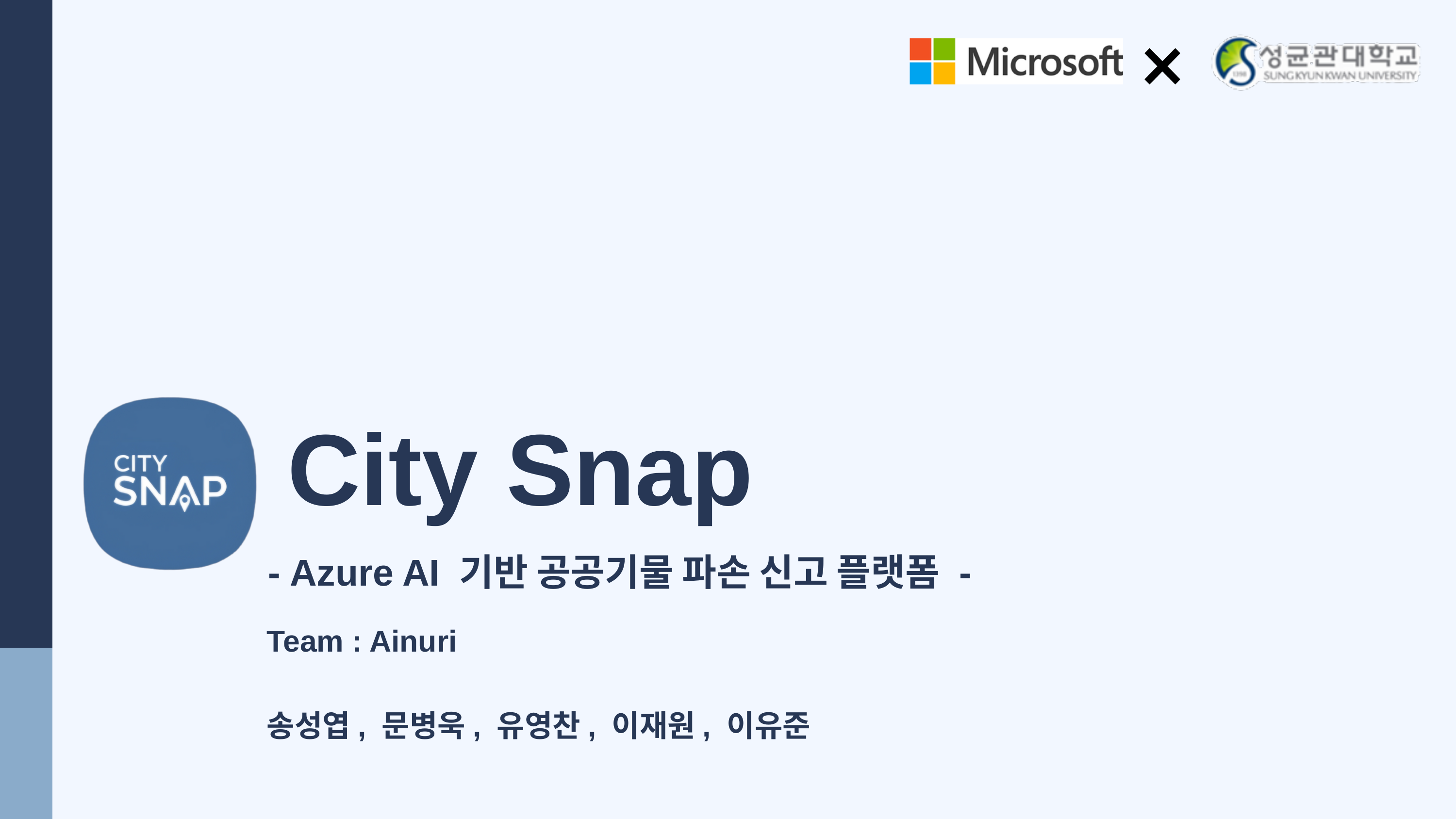

City Snap

 - Azure AI 기반 공공기물 파손 신고 플랫폼 -
Team : Ainuri

송성엽, 문병욱, 유영찬, 이재원, 이유준